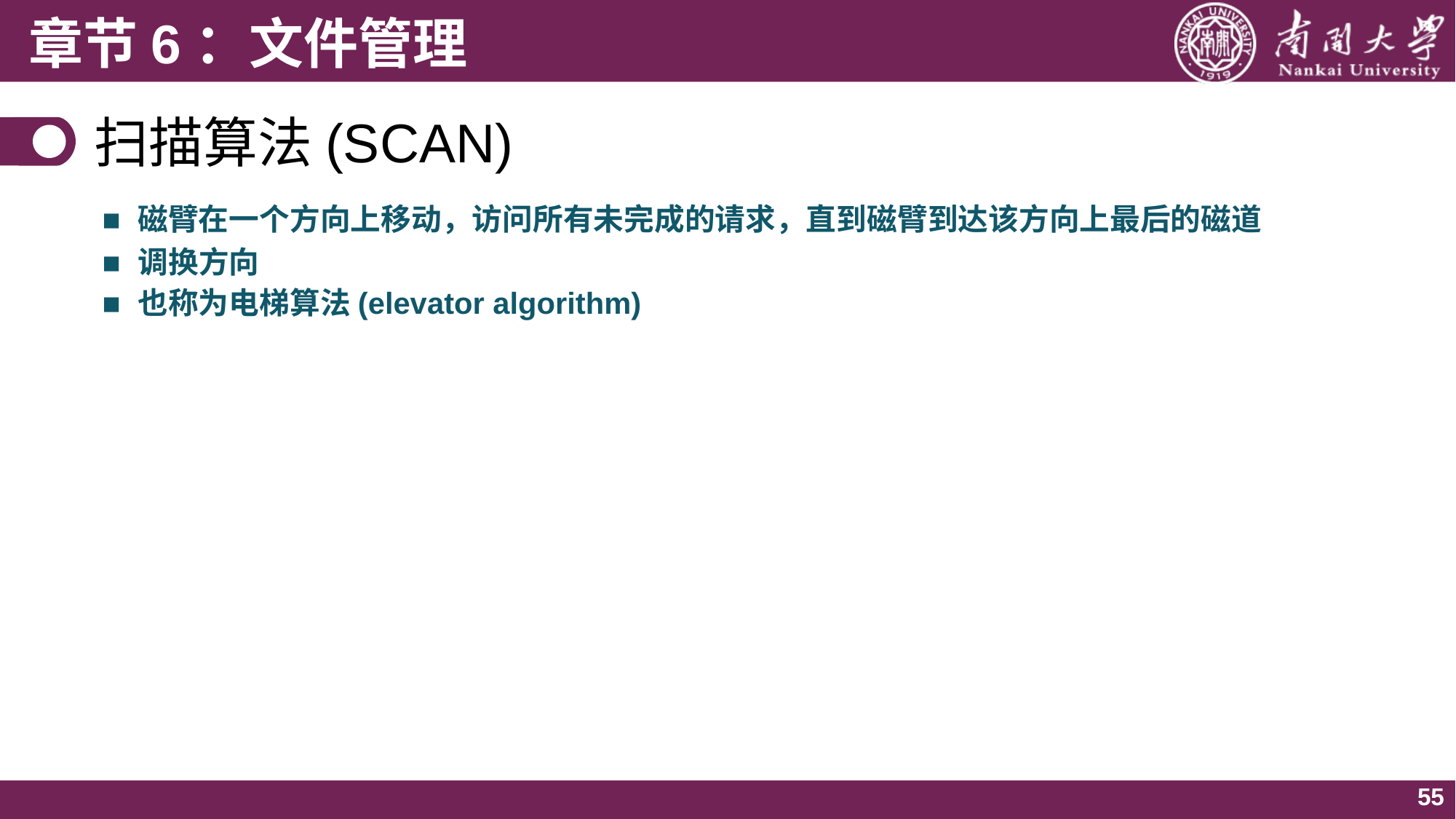

# 扫描算法(SCAN)
■
磁臂在一个方向上移动，访问所有未完成的请求，直到磁臂到达该方向上最后的磁道
■
调换方向
■
也称为电梯算法(elevator algorithm)
55